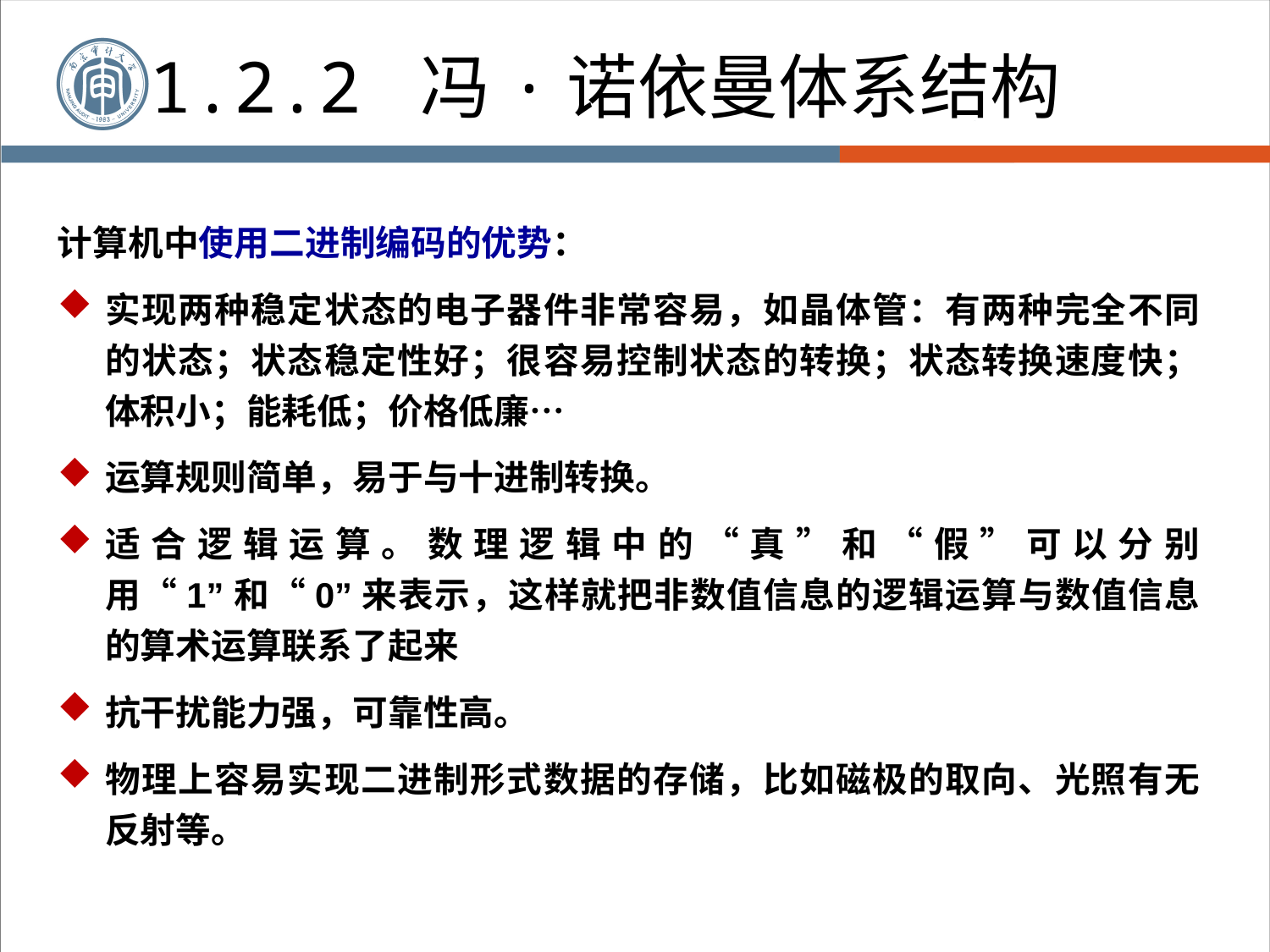

1.2.2 冯·诺依曼体系结构
计算机中使用二进制编码的优势：
实现两种稳定状态的电子器件非常容易，如晶体管：有两种完全不同的状态；状态稳定性好；很容易控制状态的转换；状态转换速度快；体积小；能耗低；价格低廉…
运算规则简单，易于与十进制转换。
适合逻辑运算。数理逻辑中的“真”和“假”可以分别用“1”和“0”来表示，这样就把非数值信息的逻辑运算与数值信息的算术运算联系了起来
抗干扰能力强，可靠性高。
物理上容易实现二进制形式数据的存储，比如磁极的取向、光照有无反射等。